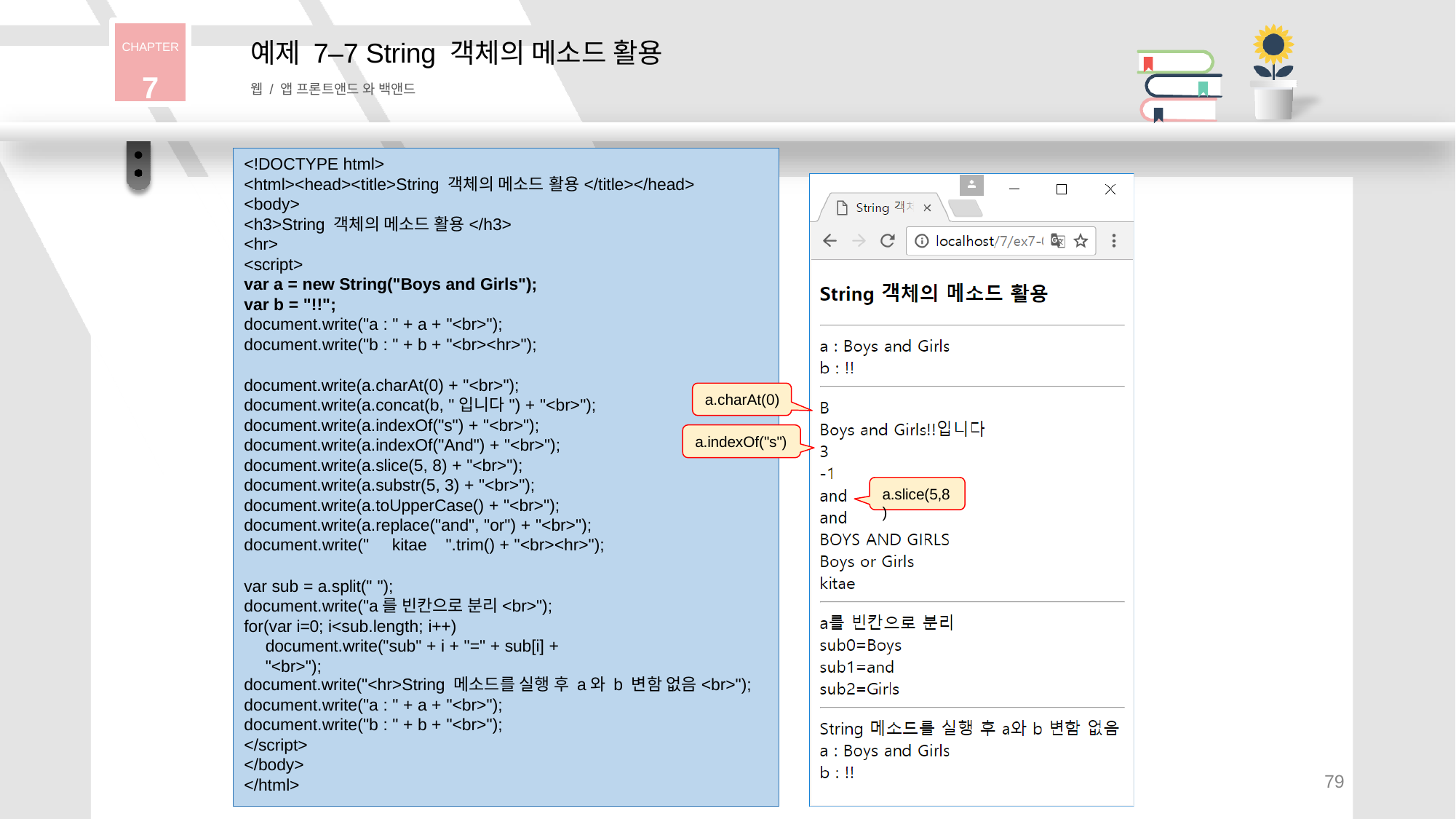

CHAPTER

7

# 예제 7–7 String 객체의 메소드 활용

웹 / 앱 프론트앤드 와 백앤드

<!DOCTYPE html>
<html><head><title>String 객체의 메소드 활용</title></head>

<body>
<h3>String 객체의 메소드 활용</h3>
<hr>
<script>
var a = new String("Boys and Girls");
var b = "!!";
document.write("a : " + a + "<br>");  document.write("b : " + b + "<br><hr>");

document.write(a.charAt(0) + "<br>");  document.write(a.concat(b, "입니다") + "<br>");  document.write(a.indexOf("s") + "<br>");  document.write(a.indexOf("And") + "<br>");  document.write(a.slice(5, 8) + "<br>");  document.write(a.substr(5, 3) + "<br>");  document.write(a.toUpperCase() + "<br>");  document.write(a.replace("and", "or") + "<br>");  document.write("	kitae	".trim() + "<br><hr>");

var sub = a.split(" ");
document.write("a를 빈칸으로 분리<br>");  for(var i=0; i<sub.length; i++)
document.write("sub" + i + "=" + sub[i] + "<br>");

a.charAt(0)

a.indexOf("s")

a.slice(5,8)
document.write("<hr>String 메소드를 실행 후 a와 b 변함 없음<br>");  document.write("a : " + a + "<br>");
document.write("b : " + b + "<br>");
</script>
</body>
</html>
79